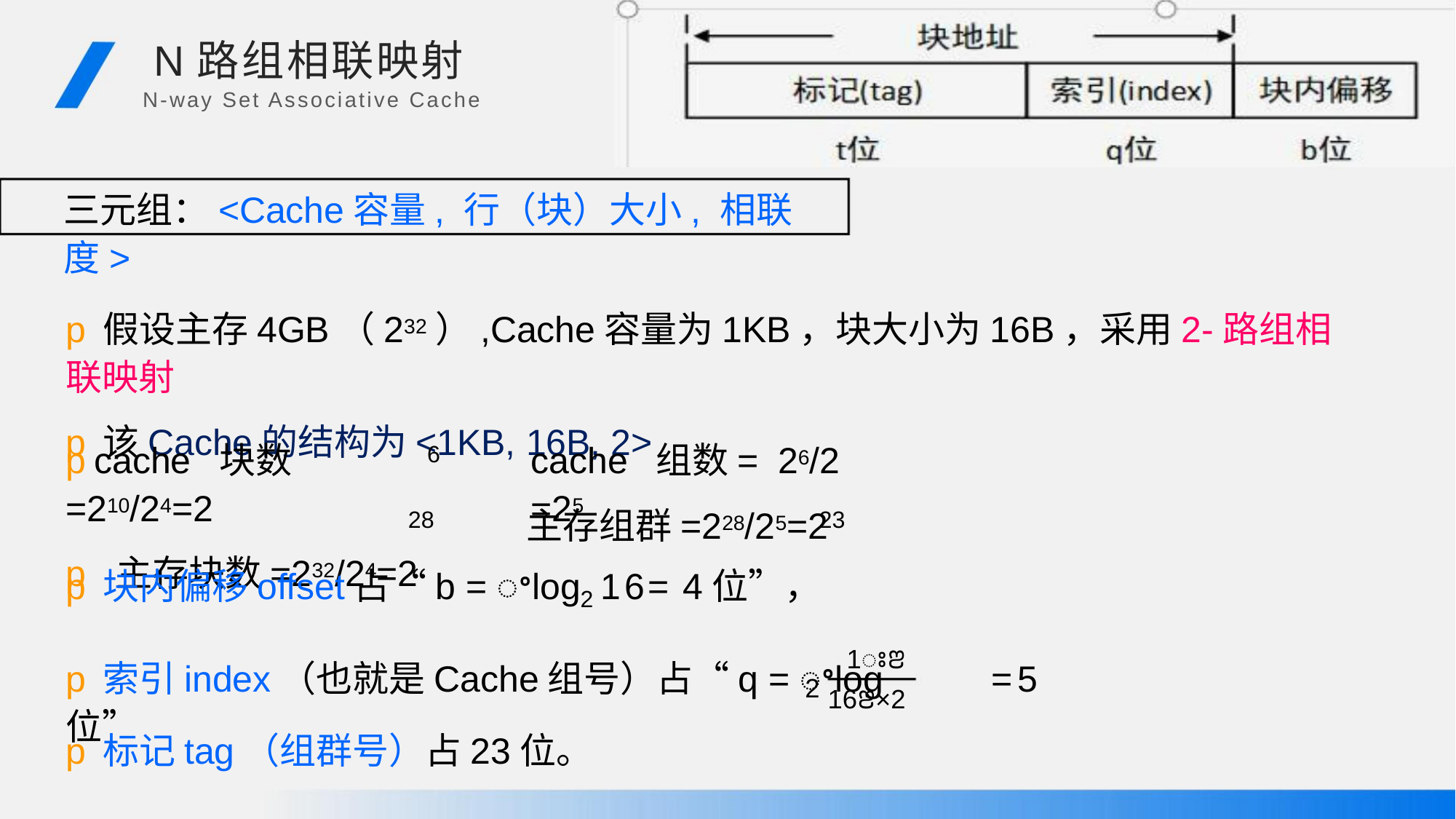

N路组相联映射
N-way Set Associative Cache
三元组：<Cache容量, 行（块）大小, 相联度>
p假设主存4GB（232）,Cache容量为1KB，块大小为16B，采用2-路组相联映射
p该Cache的结构为<1KB, 16B, 2>
pcache 块数=210/24=2
p 主存块数=232/24=2
cache 组数= 26/2 =25
6
主存组群=228/25=2
28
23
p块内偏移offset占“b = ꢀlog216= 4位”，
1ꢁꢂ
p索引index（也就是Cache组号）占“q = ꢀlog =5位”
2
16ꢂ×2
p标记tag（组群号）占23位。